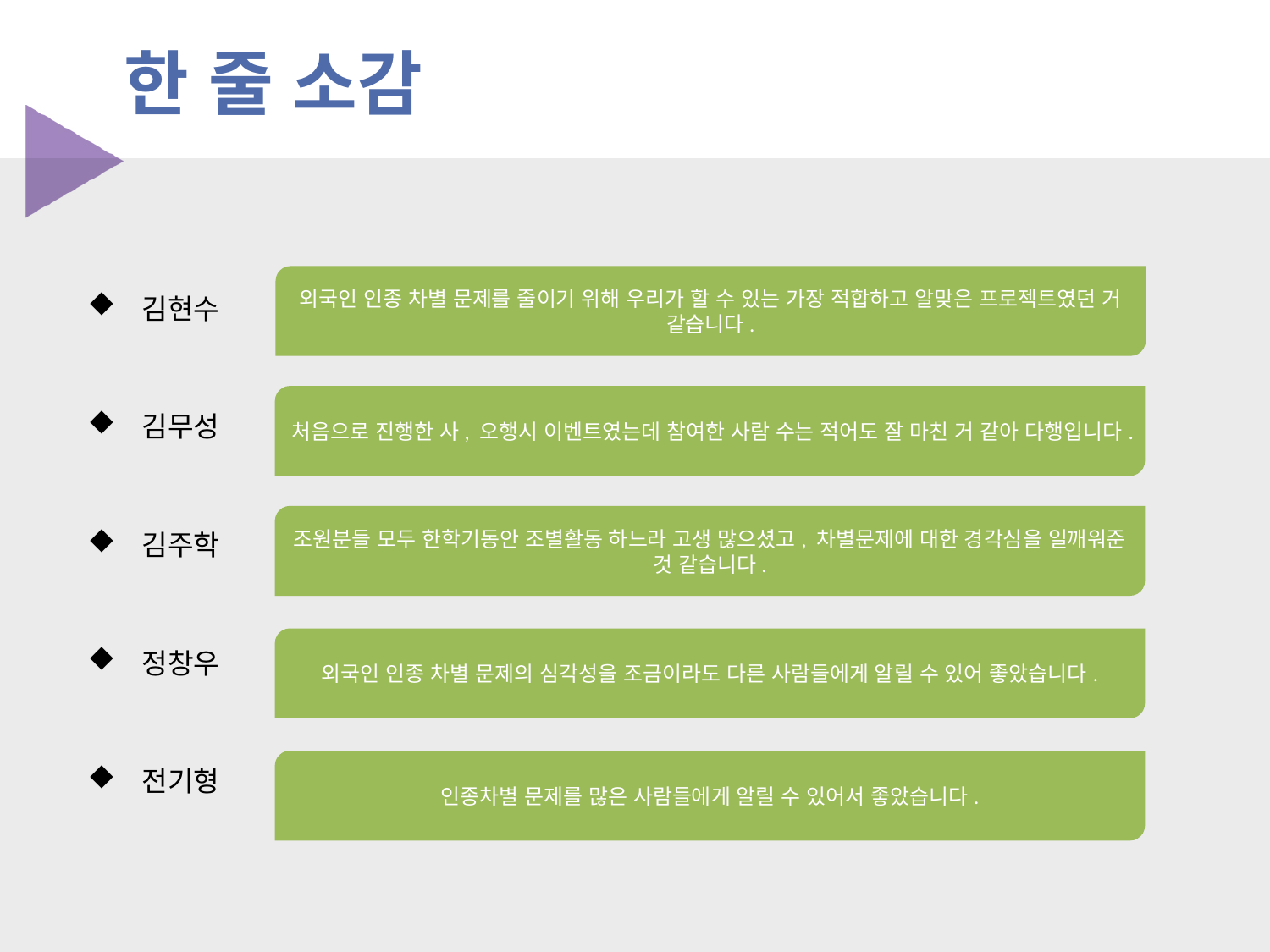

# 한 줄 소감

 김현수

 김무성

 김주학

 정창우

 전기형
외국인 인종 차별 문제를 줄이기 위해 우리가 할 수 있는 가장 적합하고 알맞은 프로젝트였던 거 같습니다.
처음으로 진행한 사, 오행시 이벤트였는데 참여한 사람 수는 적어도 잘 마친 거 같아 다행입니다.
조원분들 모두 한학기동안 조별활동 하느라 고생 많으셨고, 차별문제에 대한 경각심을 일깨워준 것 같습니다.
외국인 인종 차별 문제의 심각성을 조금이라도 다른 사람들에게 알릴 수 있어 좋았습니다.

인종차별 문제를 많은 사람들에게 알릴 수 있어서 좋았습니다.